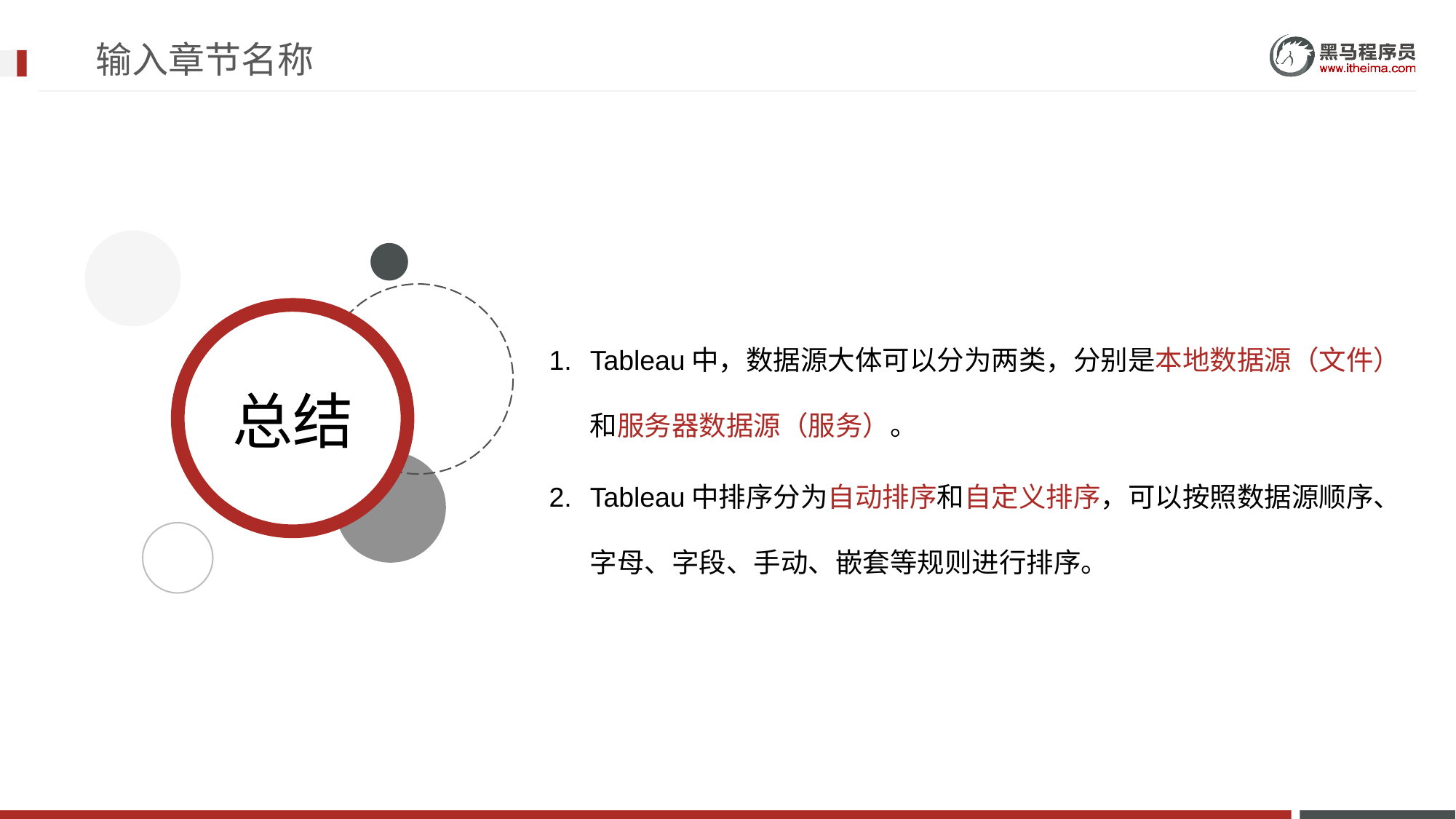

# 输入章节名称
Tableau中，数据源大体可以分为两类，分别是本地数据源（文件）和服务器数据源（服务）。
Tableau中排序分为自动排序和自定义排序，可以按照数据源顺序、字母、字段、手动、嵌套等规则进行排序。